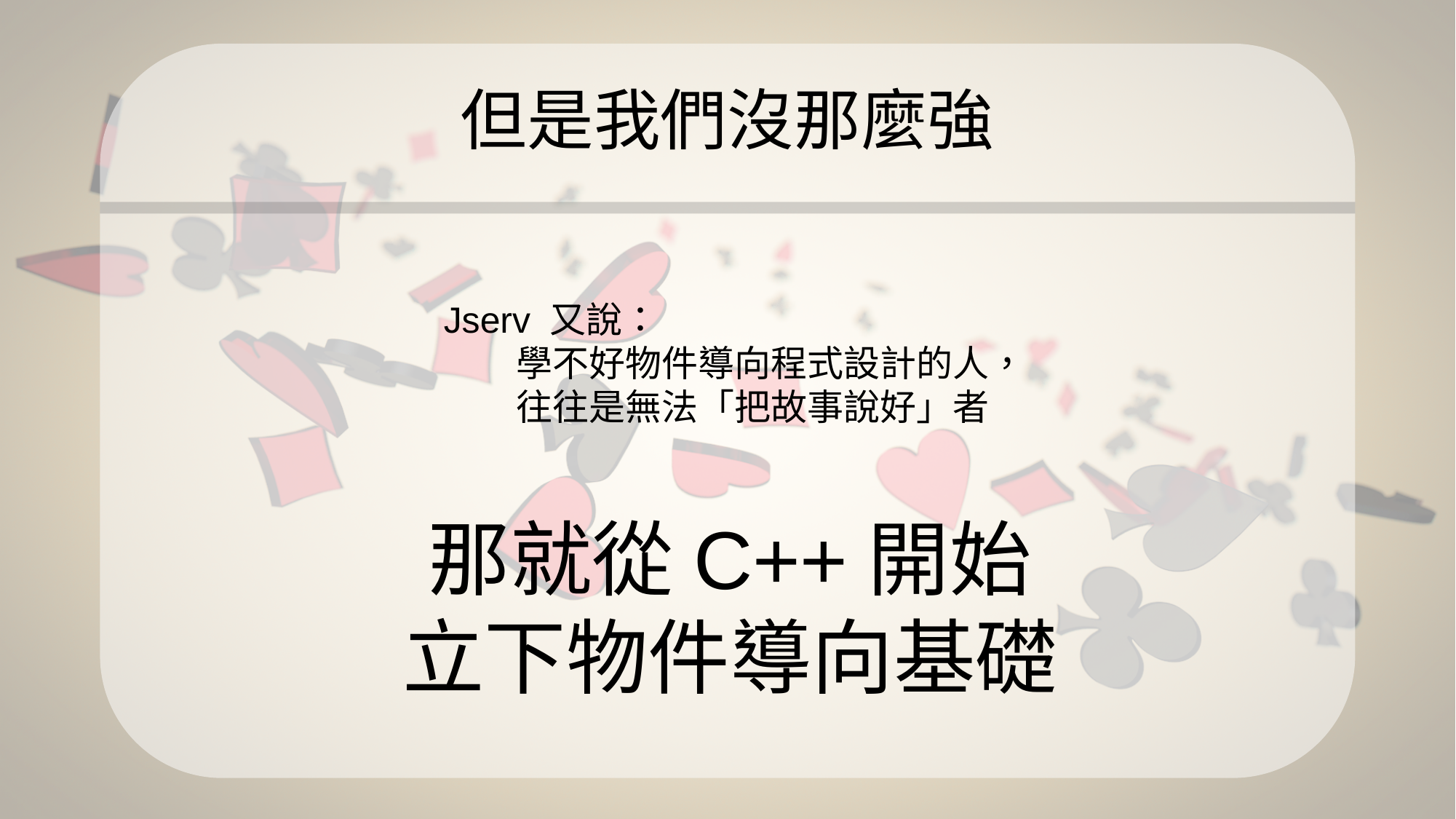

# 但是我們沒那麼強
Jserv 又說：
　　學不好物件導向程式設計的人，
　　往往是無法「把故事說好」者
那就從C++開始
立下物件導向基礎